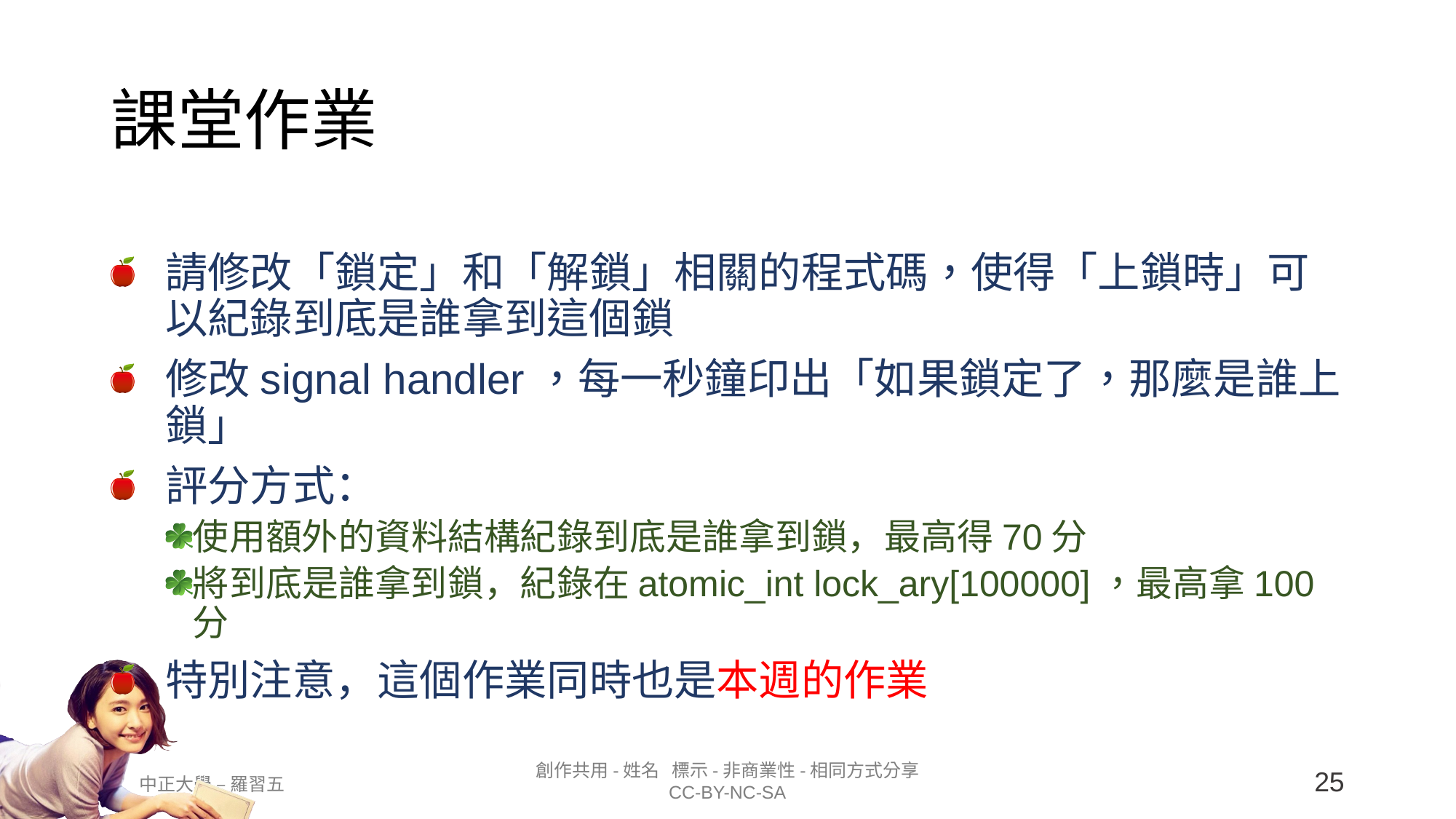

# 課堂作業
請修改「鎖定」和「解鎖」相關的程式碼，使得「上鎖時」可以紀錄到底是誰拿到這個鎖
修改signal handler，每一秒鐘印出「如果鎖定了，那麼是誰上鎖」
評分方式：
使用額外的資料結構紀錄到底是誰拿到鎖，最高得70分
將到底是誰拿到鎖，紀錄在atomic_int lock_ary[100000]，最高拿100分
特別注意，這個作業同時也是本週的作業